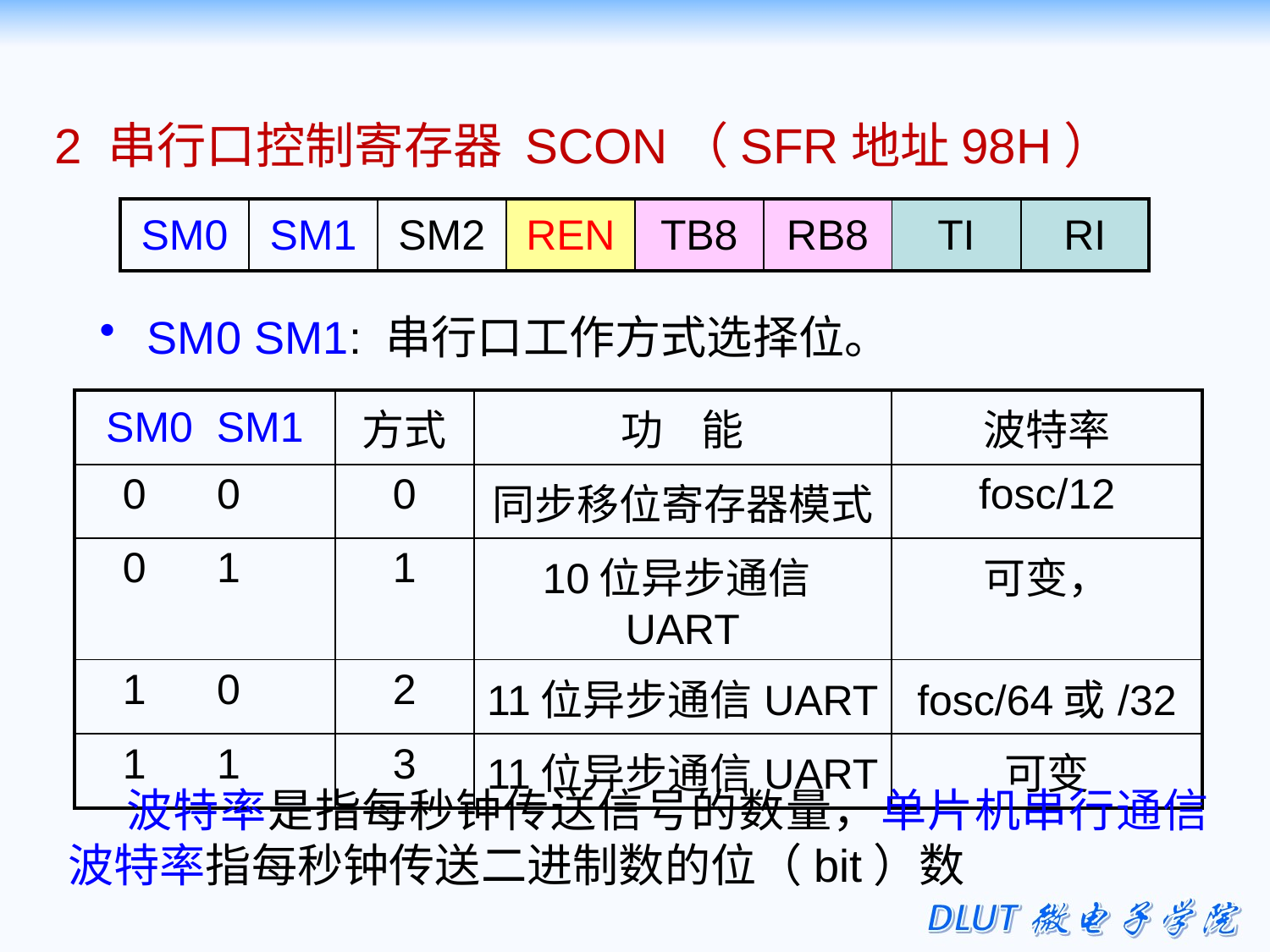

2 串行口控制寄存器 SCON（SFR地址98H）
| SM0 | SM1 | SM2 | REN | TB8 | RB8 | TI | RI |
| --- | --- | --- | --- | --- | --- | --- | --- |
SM0 SM1: 串行口工作方式选择位。
| SM0 SM1 | 方式 | 功 能 | 波特率 |
| --- | --- | --- | --- |
| 0 0 | 0 | 同步移位寄存器模式 | fosc/12 |
| 0 1 | 1 | 10位异步通信UART | 可变， |
| 1 0 | 2 | 11位异步通信UART | fosc/64或/32 |
| 1 1 | 3 | 11位异步通信UART | 可变 |
    波特率是指每秒钟传送信号的数量，单片机串行通信波特率指每秒钟传送二进制数的位（bit）数